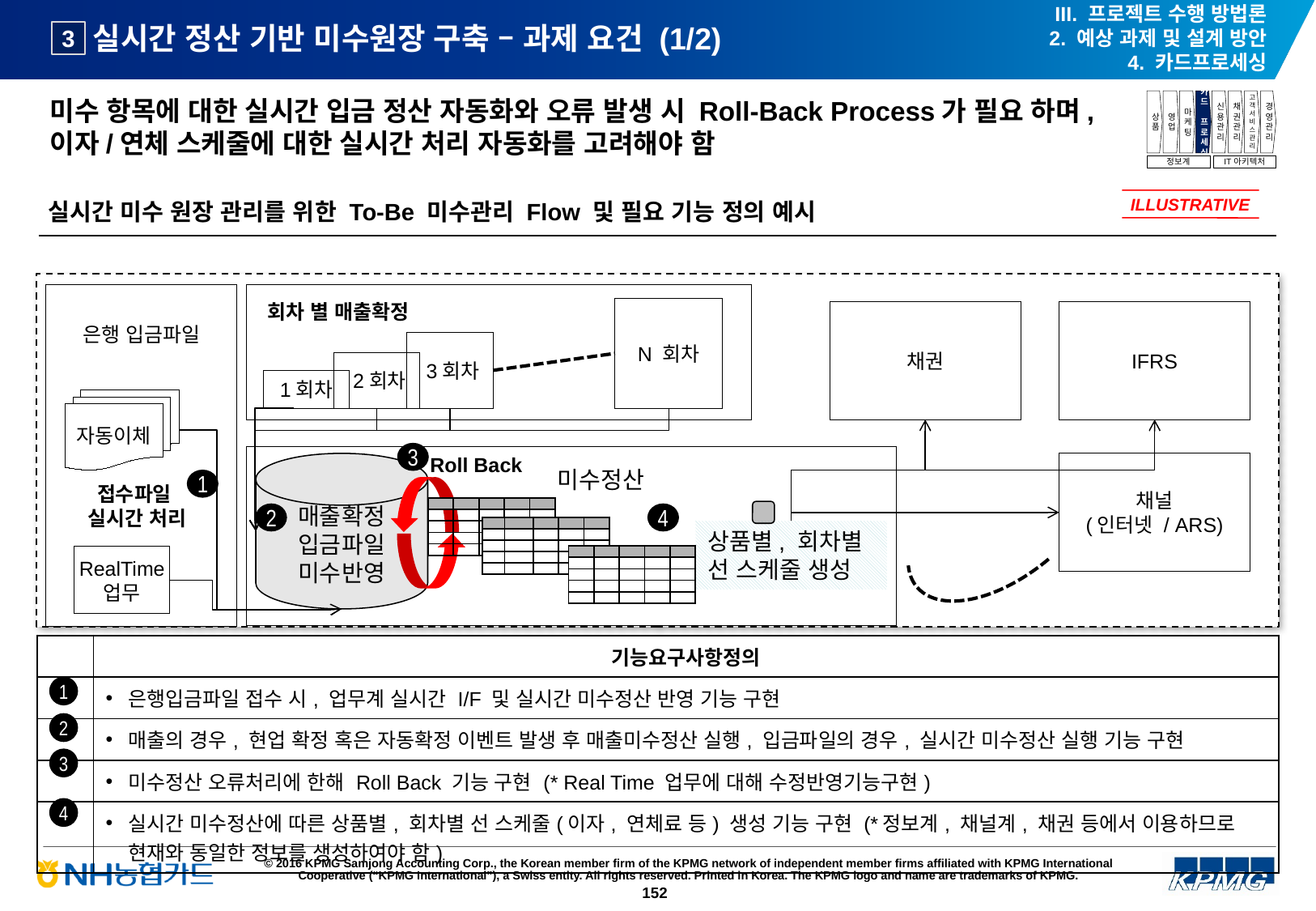

III. 프로젝트 수행 방법론
2. 예상 과제 및 설계 방안
4. 카드프로세싱
# 실시간 정산 기반 미수원장 구축 – 과제 요건 (1/2)
3
미수 항목에 대한 실시간 입금 정산 자동화와 오류 발생 시 Roll-Back Process가 필요 하며, 이자/연체 스케줄에 대한 실시간 처리 자동화를 고려해야 함
상품
영업
마케팅
카드
프로세싱
신용관리
채권관리
고객서비스관리
경영관리
정보계
IT아키텍처
실시간 미수 원장 관리를 위한 To-Be 미수관리 Flow 및 필요 기능 정의 예시
ILLUSTRATIVE

은행 입금파일

회차 별 매출확정
N 회차
채권
IFRS
 3회차
 2회차
1회차
자동이체
3
        미수정산

Roll Back

매출확정
입금파일
미수반영
채널
(인터넷 / ARS)
1
접수파일
실시간 처리

2
4
상품별, 회차별
선 스케줄 생성
RealTime
업무
|  |  |  |  |  |
| --- | --- | --- | --- | --- |
|  |  |  |  |  |
|  |  |  |  |  |
|  |  |  |  |  |
|  |  |  |  |  |
|  |  |  |  |  |
| --- | --- | --- | --- | --- |
|  |  |  |  |  |
|  |  |  |  |  |
|  |  |  |  |  |
|  |  |  |  |  |
|  |  |  |  |  |
| --- | --- | --- | --- | --- |
|  |  |  |  |  |
|  |  |  |  |  |
|  |  |  |  |  |
|  |  |  |  |  |
|  | 기능요구사항정의 |
| --- | --- |
|  | 은행입금파일 접수 시, 업무계 실시간 I/F 및 실시간 미수정산 반영 기능 구현 |
|  | 매출의 경우, 현업 확정 혹은 자동확정 이벤트 발생 후 매출미수정산 실행, 입금파일의 경우, 실시간 미수정산 실행 기능 구현 |
|  | 미수정산 오류처리에 한해 Roll Back 기능 구현 (\* Real Time 업무에 대해 수정반영기능구현) |
|  | 실시간 미수정산에 따른 상품별, 회차별 선 스케줄(이자, 연체료 등) 생성 기능 구현 (\*정보계, 채널계, 채권 등에서 이용하므로 현재와 동일한 정보를 생성하여야 함) |
1
2
3
4